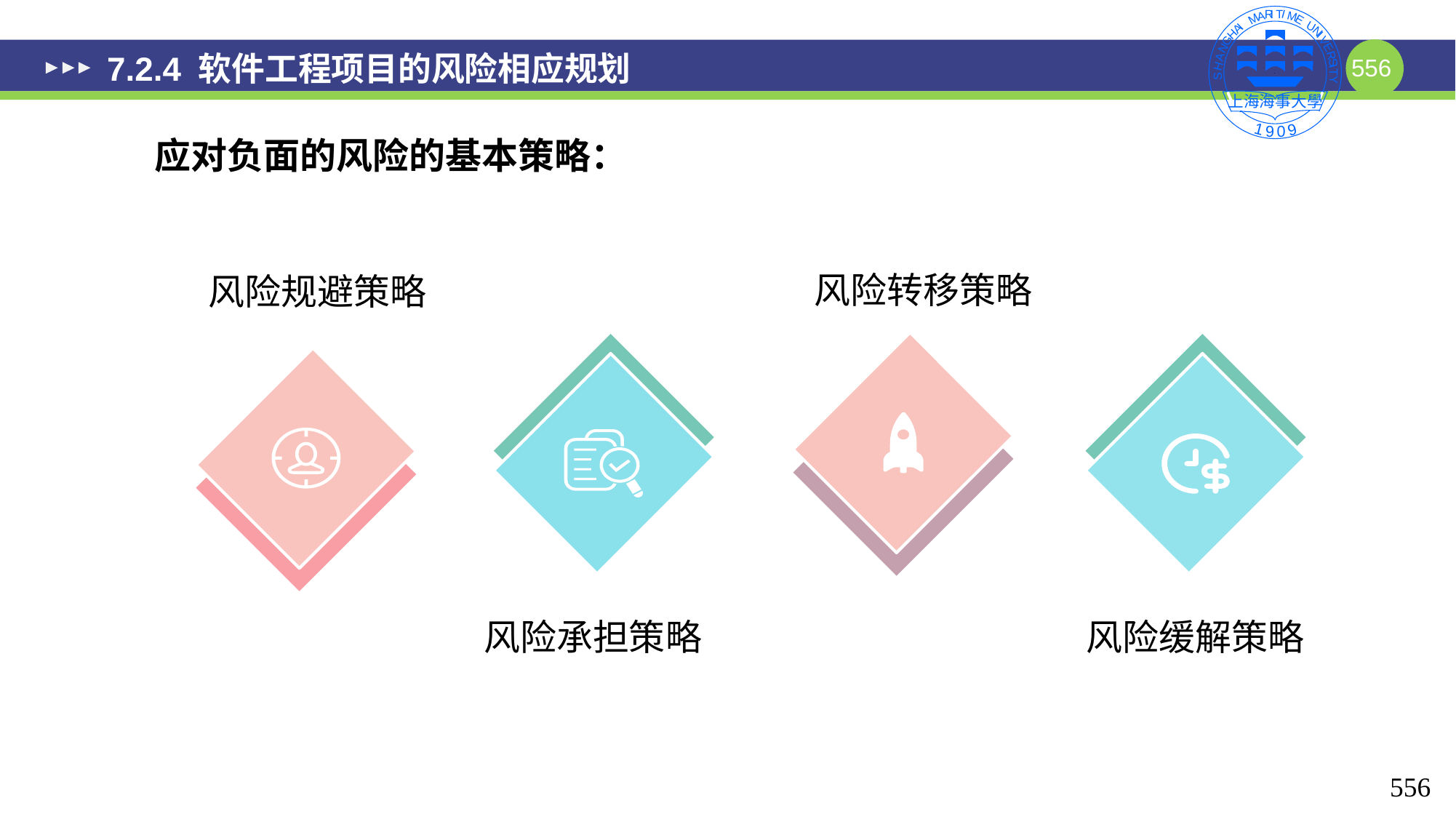

# 7.2.4 软件工程项目的风险相应规划
应对负面的风险的基本策略：
风险转移策略
风险规避策略

风险承担策略
风险缓解策略
556
556